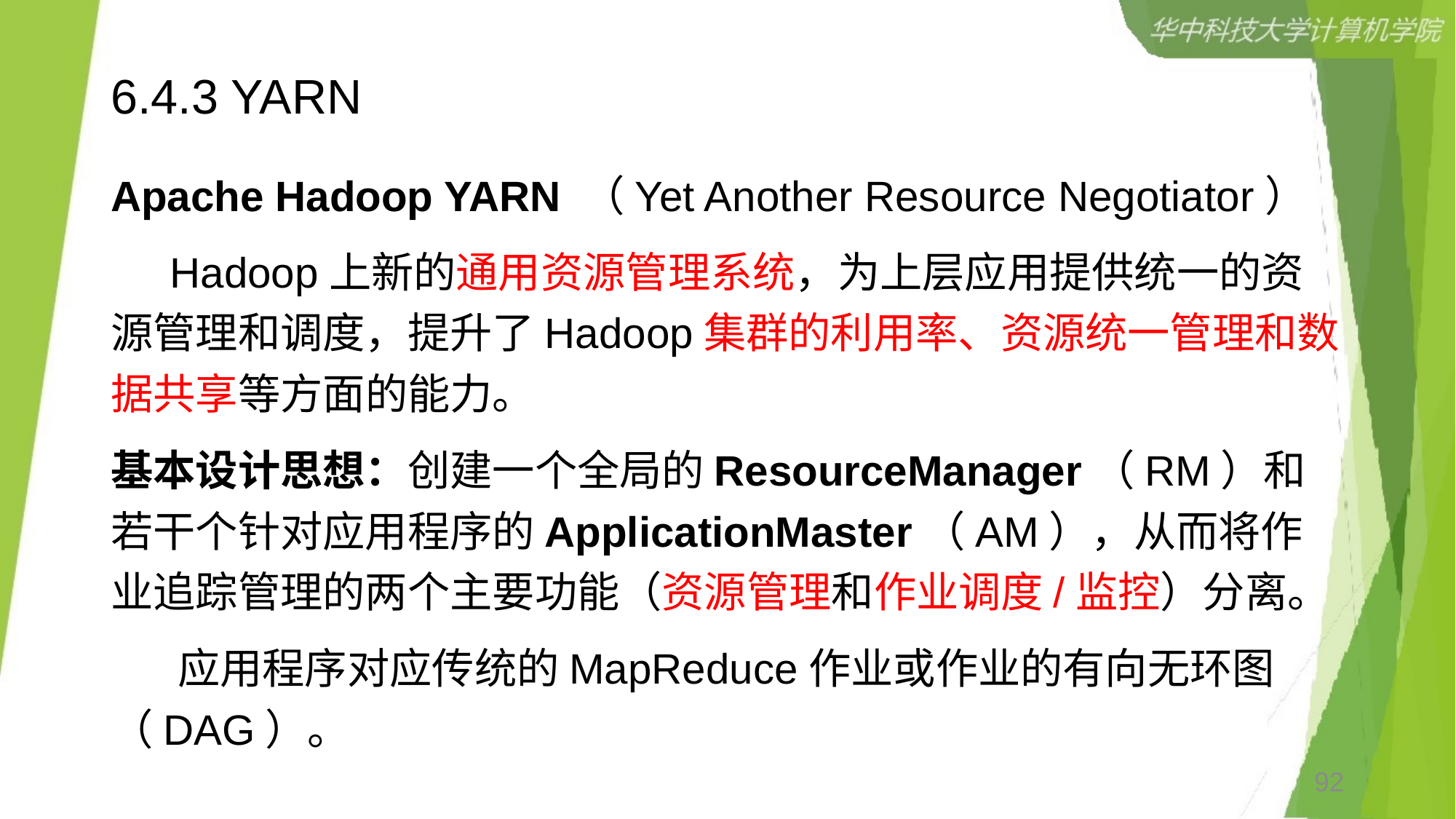

# 6.4.3 YARN
Apache Hadoop YARN （Yet Another Resource Negotiator）
     Hadoop上新的通用资源管理系统，为上层应用提供统一的资源管理和调度，提升了Hadoop集群的利用率、资源统一管理和数据共享等方面的能力。
基本设计思想：创建一个全局的ResourceManager（RM）和若干个针对应用程序的ApplicationMaster（AM），从而将作业追踪管理的两个主要功能（资源管理和作业调度/监控）分离。
      应用程序对应传统的MapReduce作业或作业的有向无环图（DAG）。
92